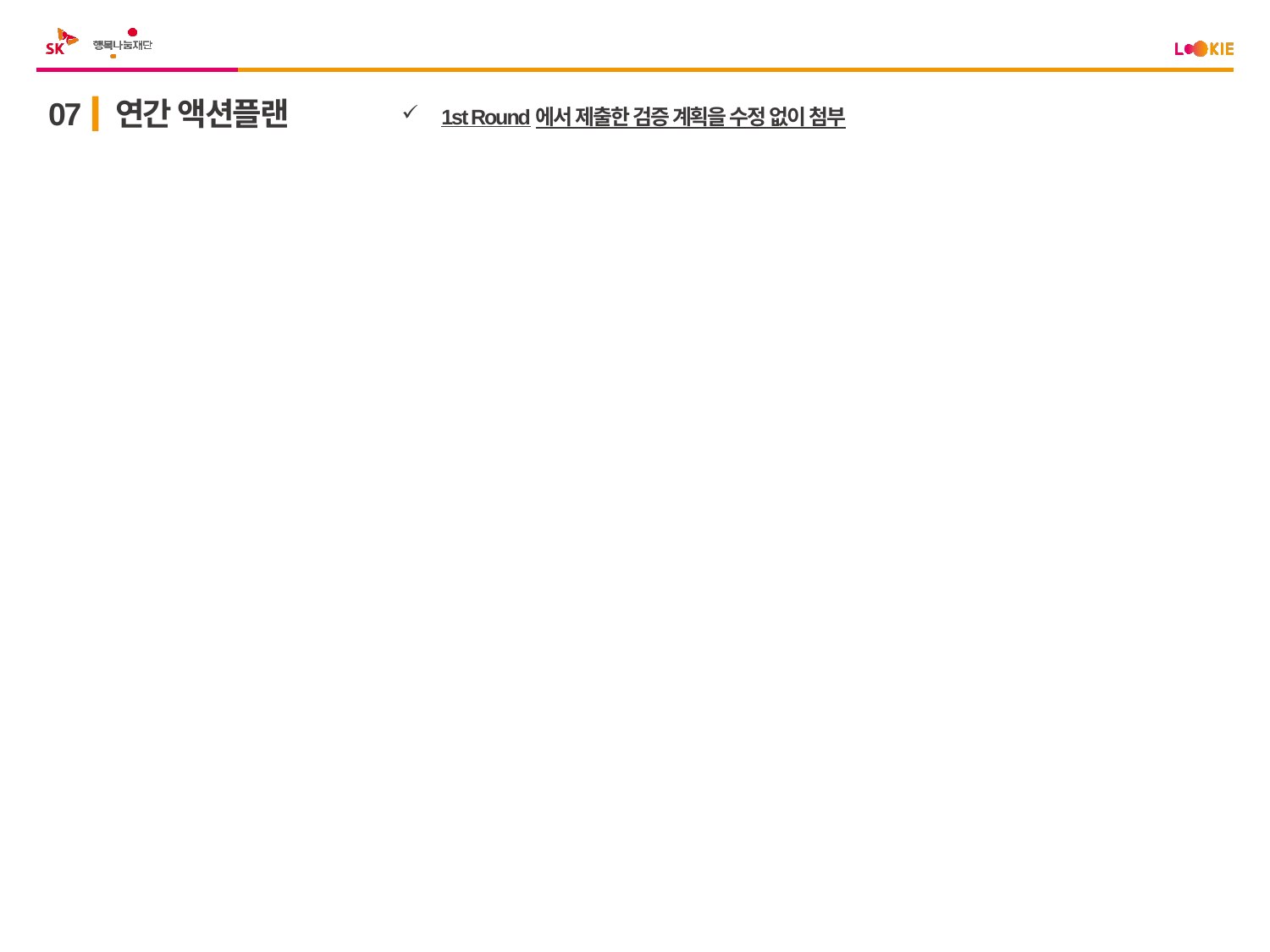

07
연간 액션플랜
1st Round에서 제출한 검증 계획을 수정 없이 첨부